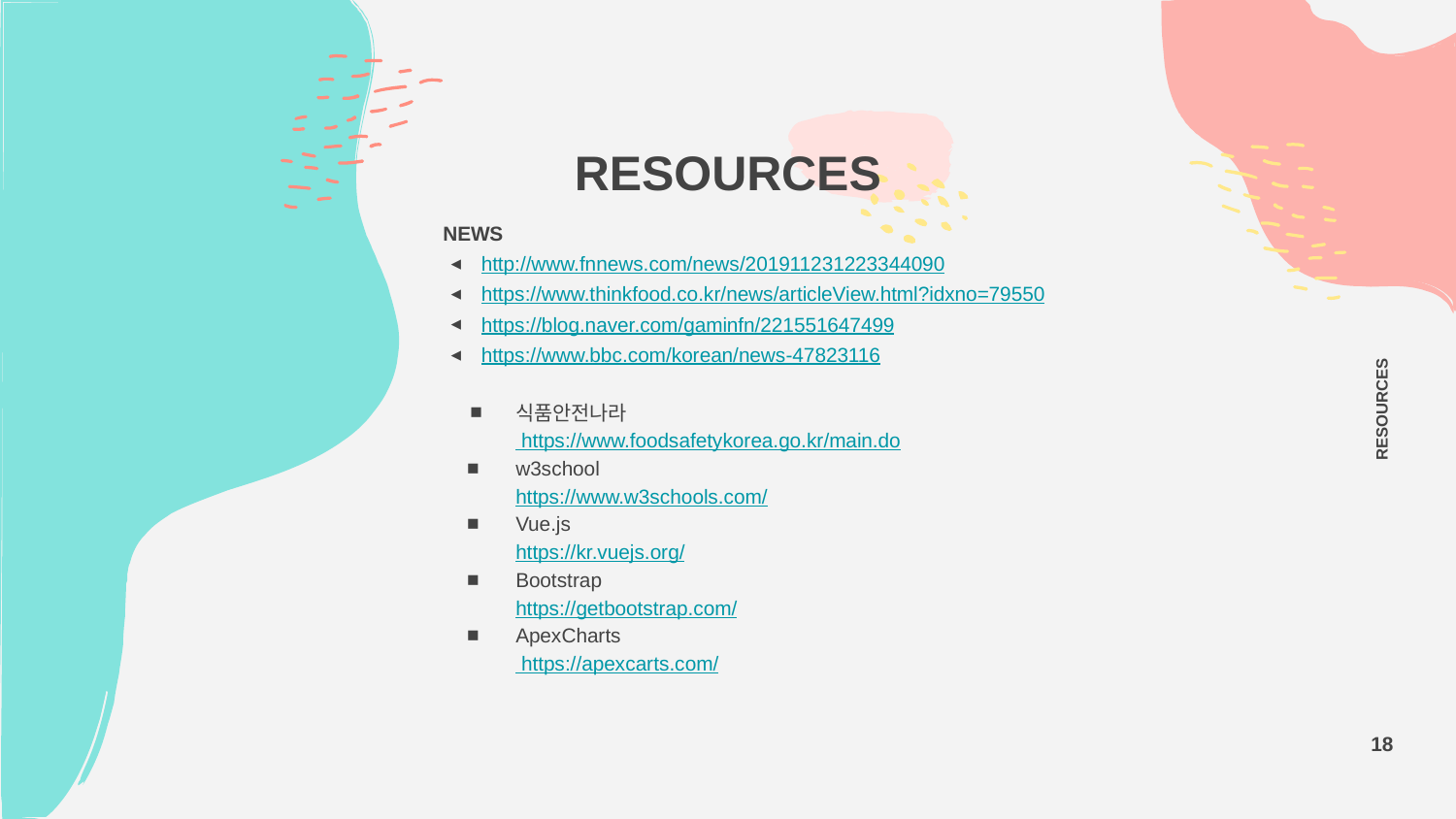

# RESOURCES
NEWS
http://www.fnnews.com/news/201911231223344090
https://www.thinkfood.co.kr/news/articleView.html?idxno=79550
https://blog.naver.com/gaminfn/221551647499
https://www.bbc.com/korean/news-47823116

식품안전나라
	 https://www.foodsafetykorea.go.kr/main.do
w3school
	https://www.w3schools.com/
Vue.js
	https://kr.vuejs.org/
Bootstrap
	https://getbootstrap.com/
ApexCharts
	 https://apexcarts.com/

RESOURCES
18